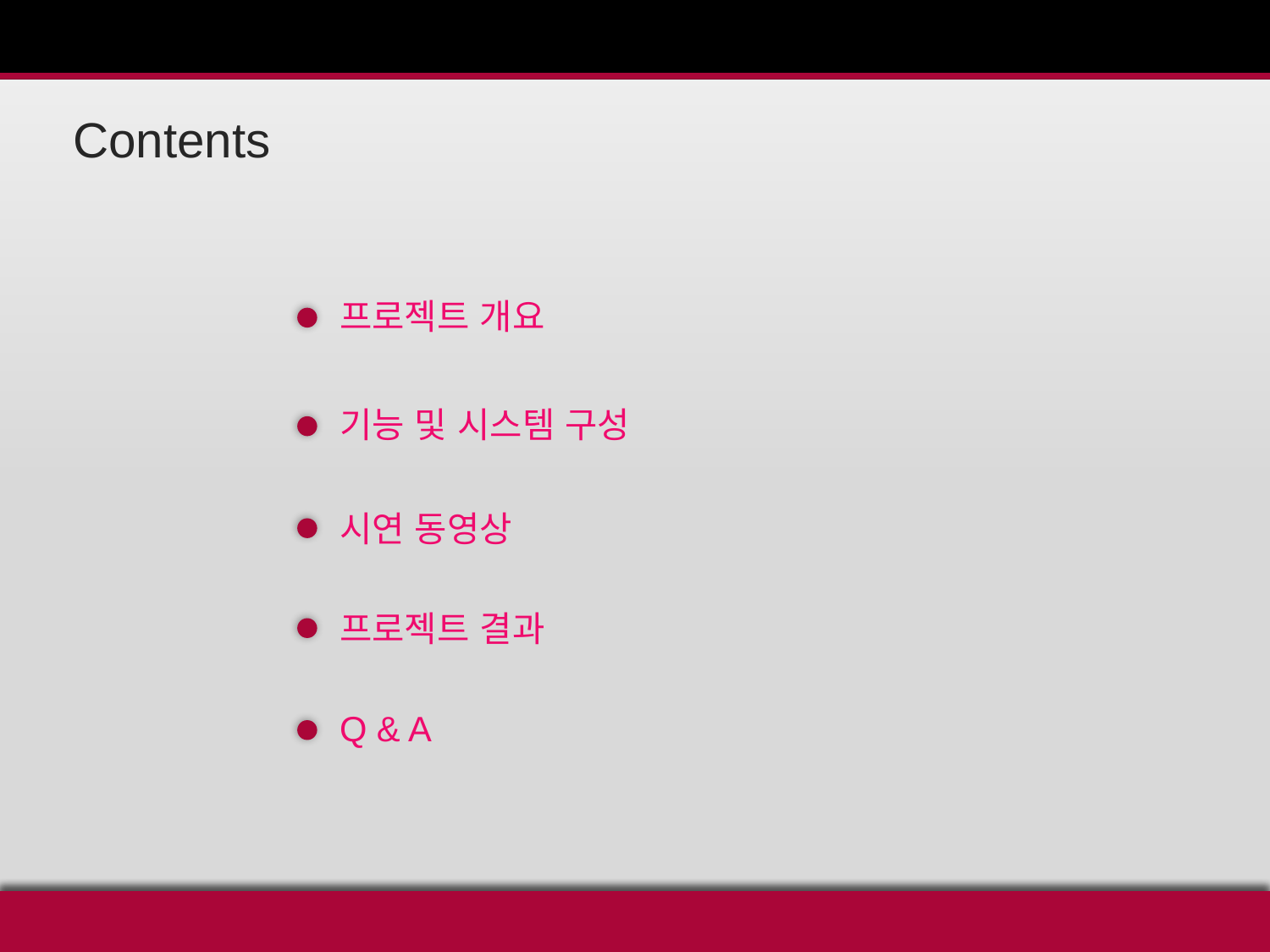

Contents
프로젝트 개요

기능 및 시스템 구성

시연 동영상

프로젝트 결과

Q & A